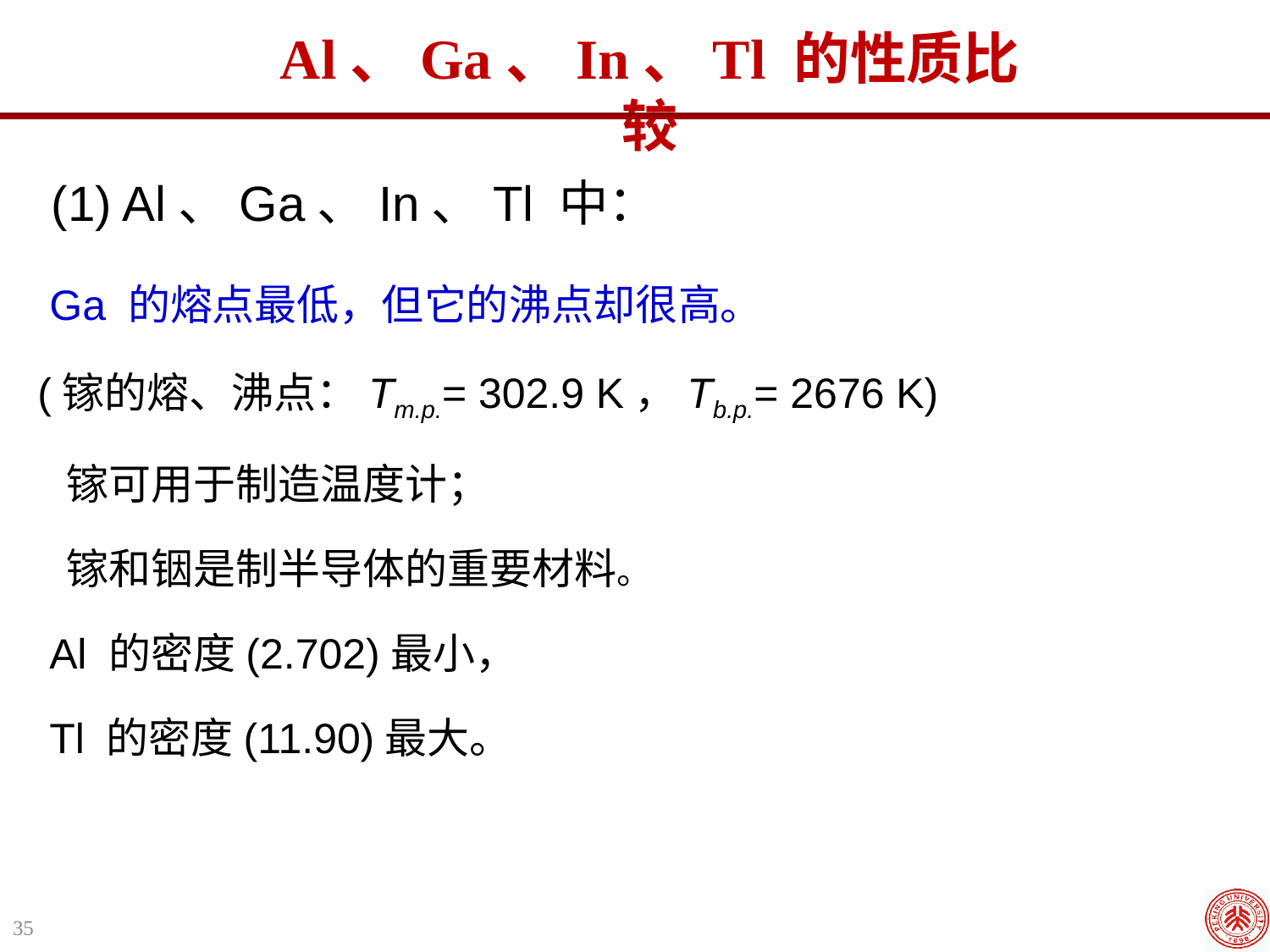

Al、Ga、In、Tl 的性质比较

 (1) Al、Ga、In、Tl 中：
 Ga 的熔点最低，但它的沸点却很高。
(镓的熔、沸点：Tm.p.= 302.9 K，Tb.p.= 2676 K)
  镓可用于制造温度计；
  镓和铟是制半导体的重要材料。
 Al 的密度(2.702)最小，
 Tl 的密度(11.90)最大。
35